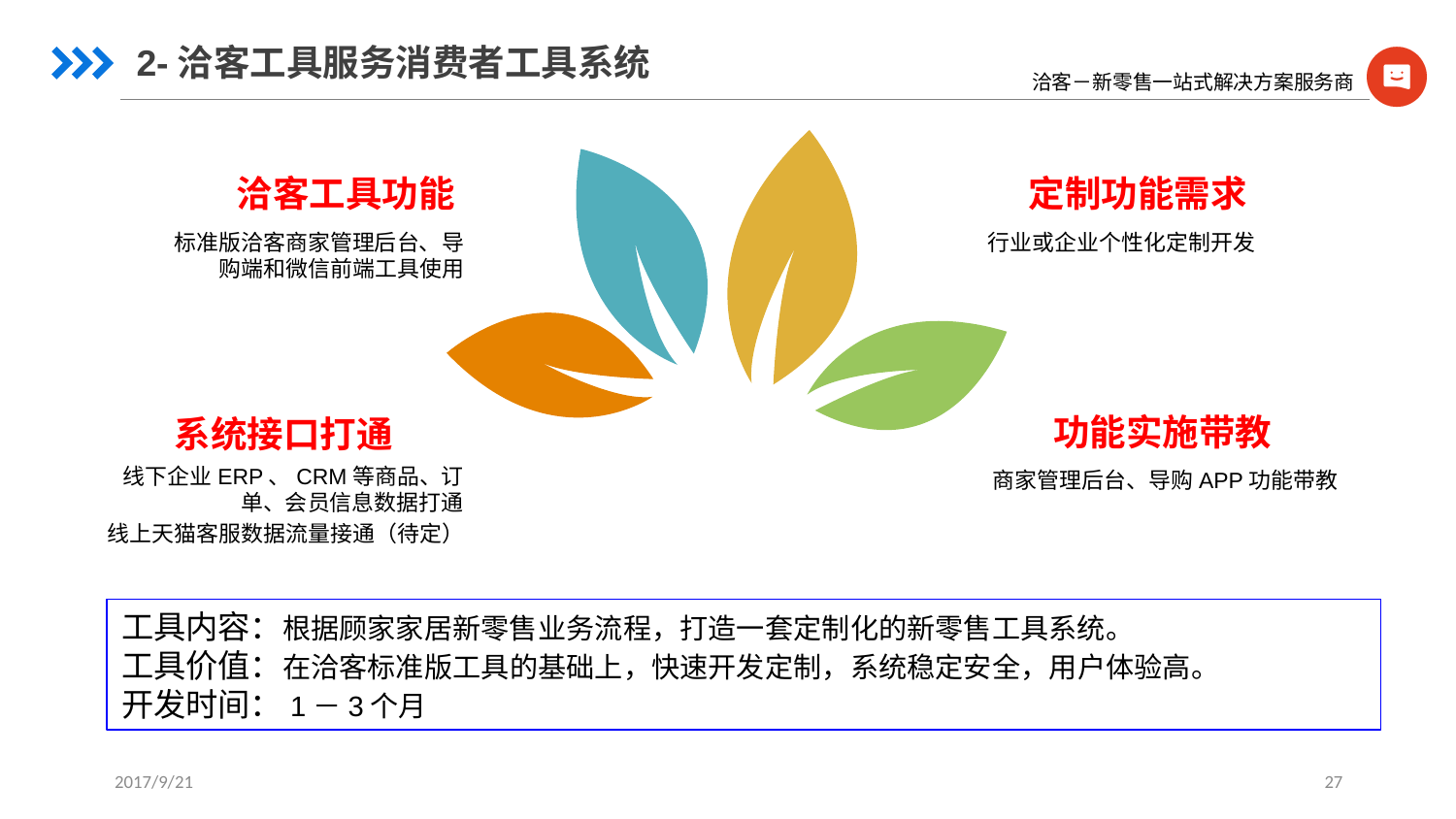

2-洽客工具服务消费者工具系统

定制功能需求
洽客工具功能
标准版洽客商家管理后台、导购端和微信前端工具使用
行业或企业个性化定制开发

功能实施带教
系统接口打通
线下企业ERP、CRM等商品、订单、会员信息数据打通
线上天猫客服数据流量接通（待定）
商家管理后台、导购APP功能带教
工具内容：根据顾家家居新零售业务流程，打造一套定制化的新零售工具系统。
工具价值：在洽客标准版工具的基础上，快速开发定制，系统稳定安全，用户体验高。
开发时间：1－3个月
2017/9/21
27